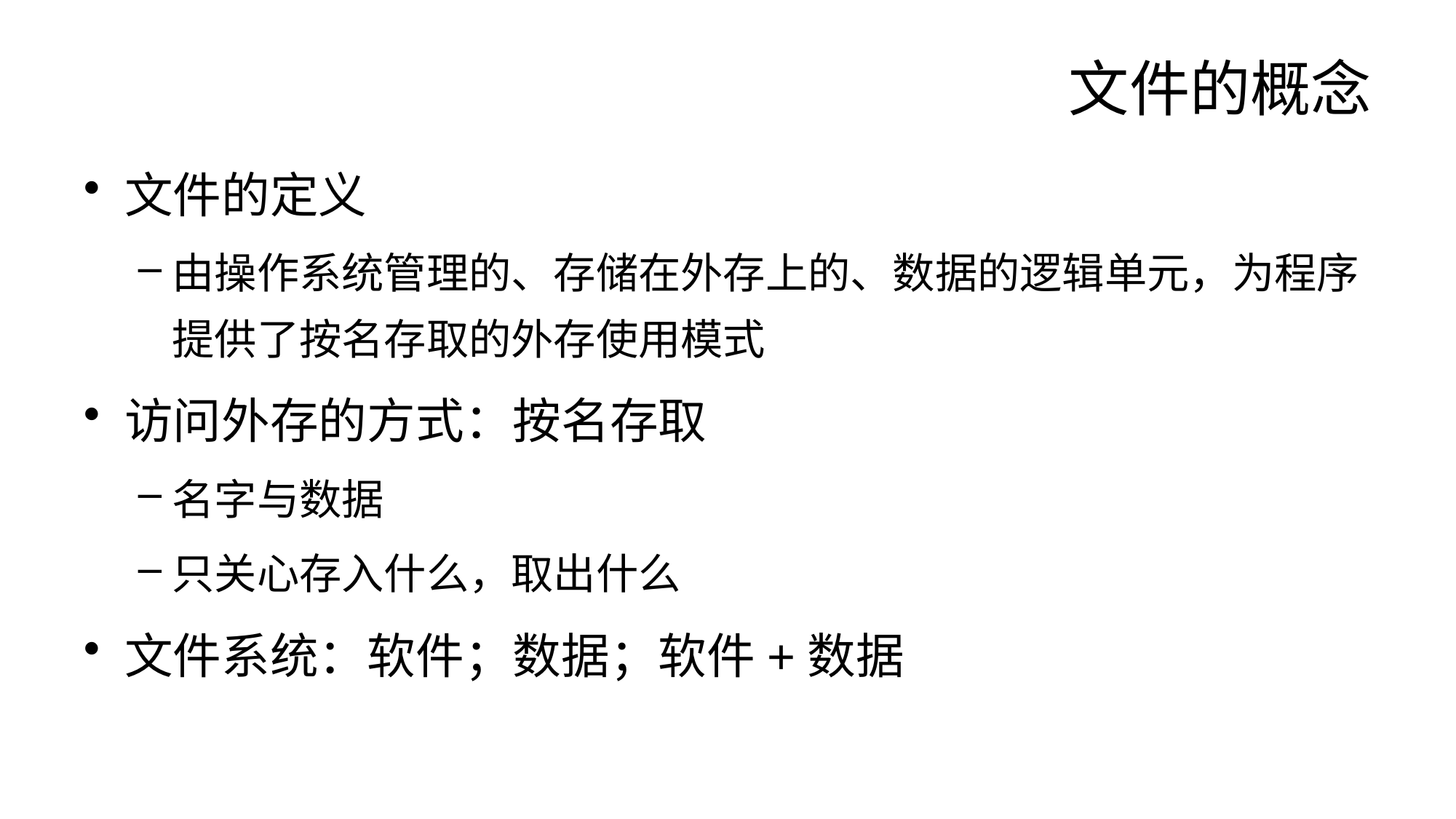

# 文件的概念
文件的定义
由操作系统管理的、存储在外存上的、数据的逻辑单元，为程序提供了按名存取的外存使用模式
访问外存的方式：按名存取
名字与数据
只关心存入什么，取出什么
文件系统：软件；数据；软件+数据